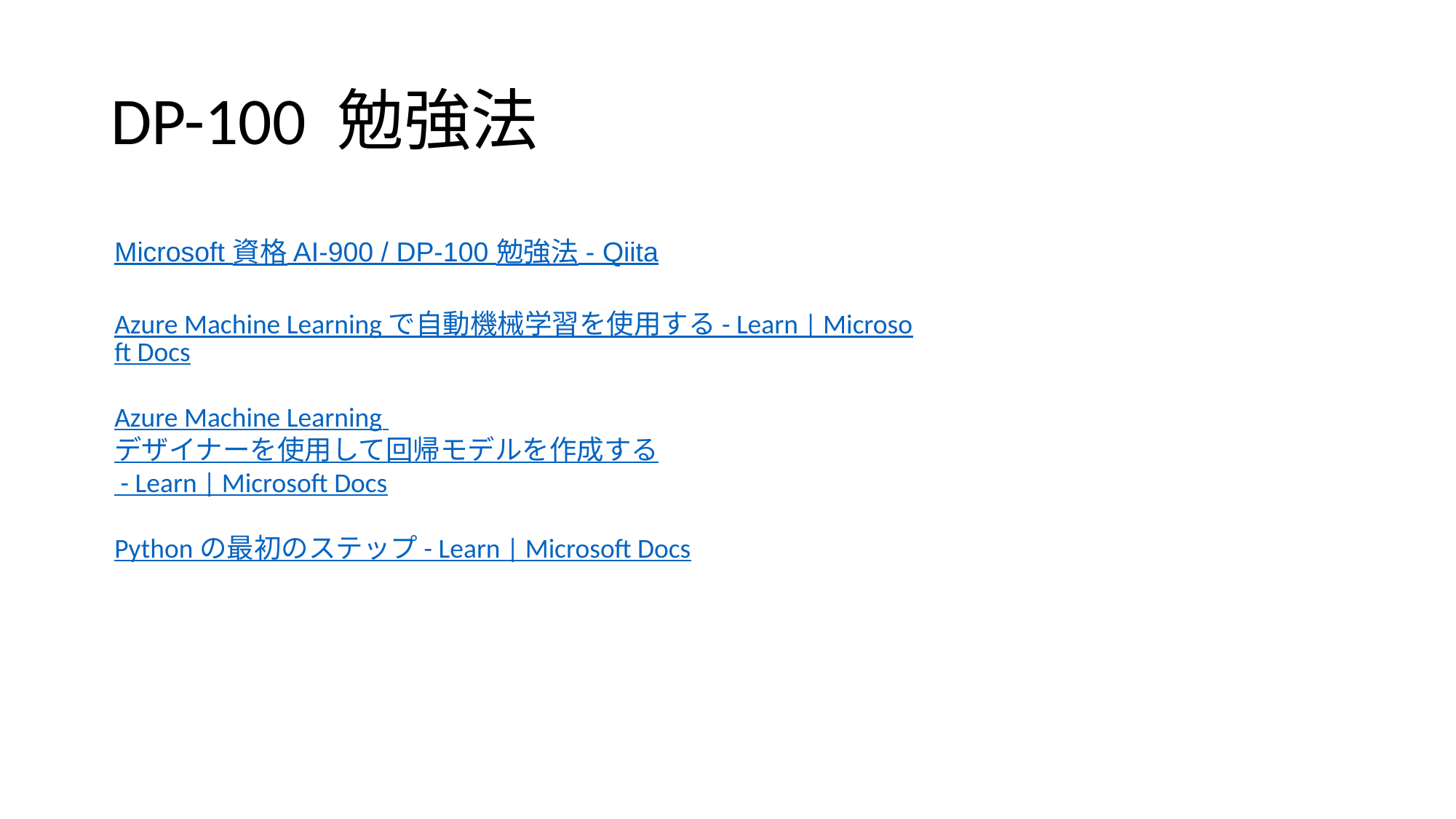

# DP-100 勉強法
Microsoft 資格 AI-900 / DP-100 勉強法 - Qiita

Azure Machine Learning で自動機械学習を使用する - Learn | Microsoft Docs

Azure Machine Learning デザイナーを使用して回帰モデルを作成する - Learn | Microsoft Docs

Python の最初のステップ - Learn | Microsoft Docs